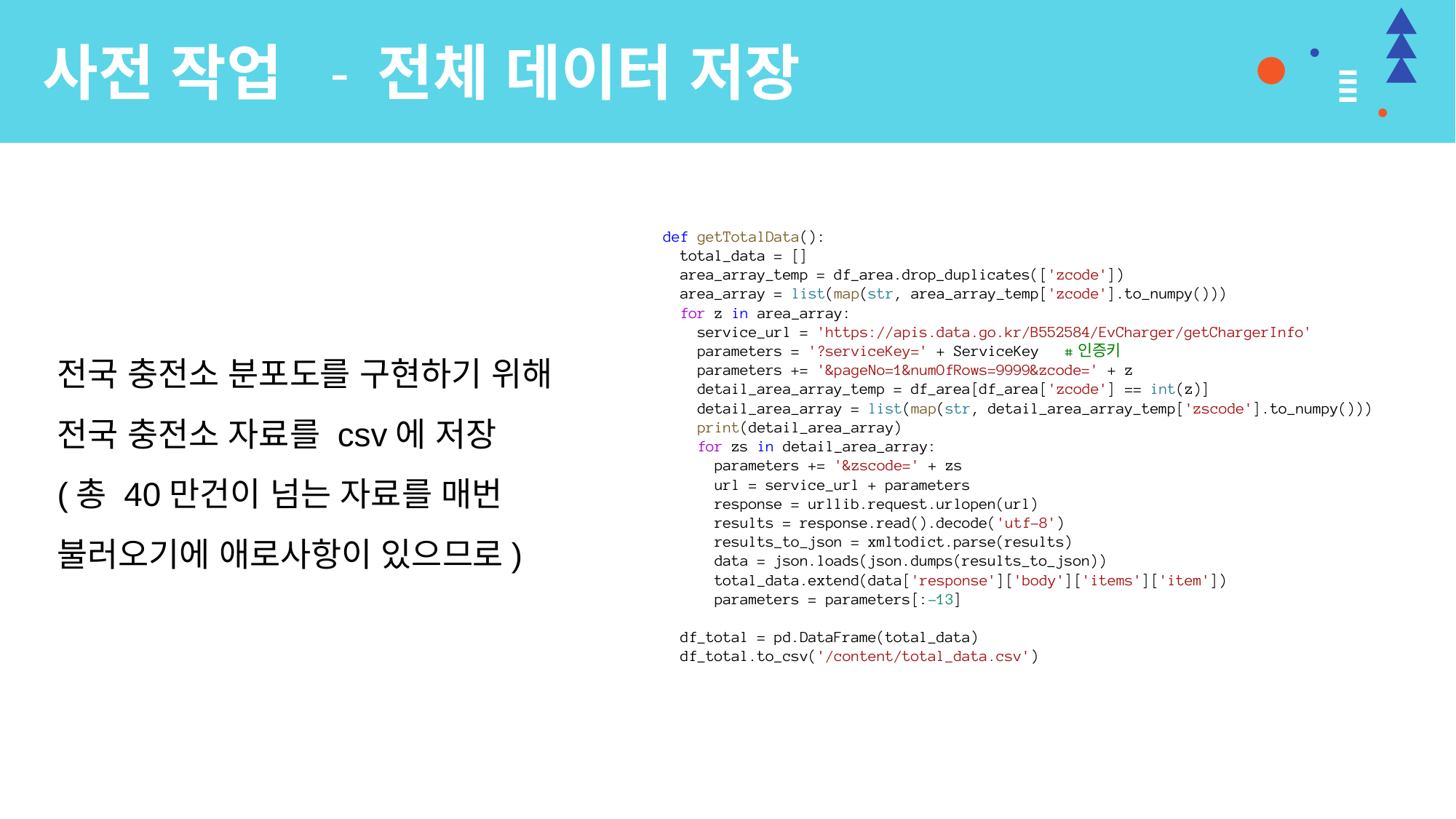

사전 작업  - 전체 데이터 저장
def getTotalData():
  total_data = []
  area_array_temp = df_area.drop_duplicates(['zcode'])
  area_array = list(map(str, area_array_temp['zcode'].to_numpy()))
  for z in area_array:
    service_url = 'https://apis.data.go.kr/B552584/EvCharger/getChargerInfo'
    parameters = '?serviceKey=' + ServiceKey   #인증키
    parameters += '&pageNo=1&numOfRows=9999&zcode=' + z
    detail_area_array_temp = df_area[df_area['zcode'] == int(z)]
    detail_area_array = list(map(str, detail_area_array_temp['zscode'].to_numpy()))
    print(detail_area_array)
    for zs in detail_area_array:
      parameters += '&zscode=' + zs
      url = service_url + parameters
      response = urllib.request.urlopen(url)
      results = response.read().decode('utf-8')
      results_to_json = xmltodict.parse(results)
      data = json.loads(json.dumps(results_to_json))
      total_data.extend(data['response']['body']['items']['item'])
      parameters = parameters[:-13]

  df_total = pd.DataFrame(total_data)
  df_total.to_csv('/content/total_data.csv')
전국 충전소 분포도를 구현하기 위해
전국 충전소 자료를 csv에 저장
(총 40만건이 넘는 자료를 매번 불러오기에 애로사항이 있으므로)